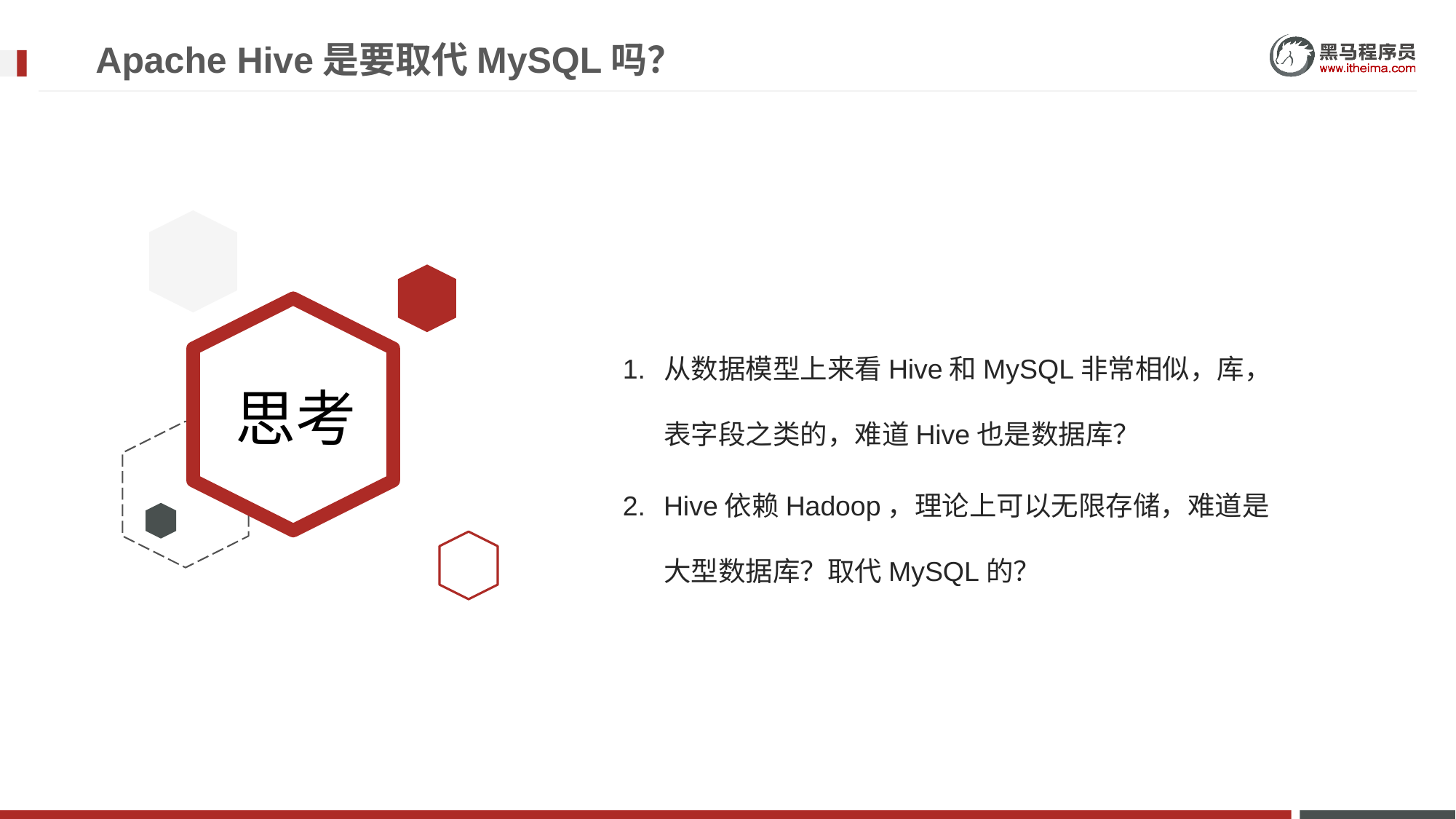

# Apache Hive是要取代MySQL吗？
从数据模型上来看Hive和MySQL非常相似，库，表字段之类的，难道Hive也是数据库？
Hive依赖Hadoop，理论上可以无限存储，难道是大型数据库？取代MySQL的？